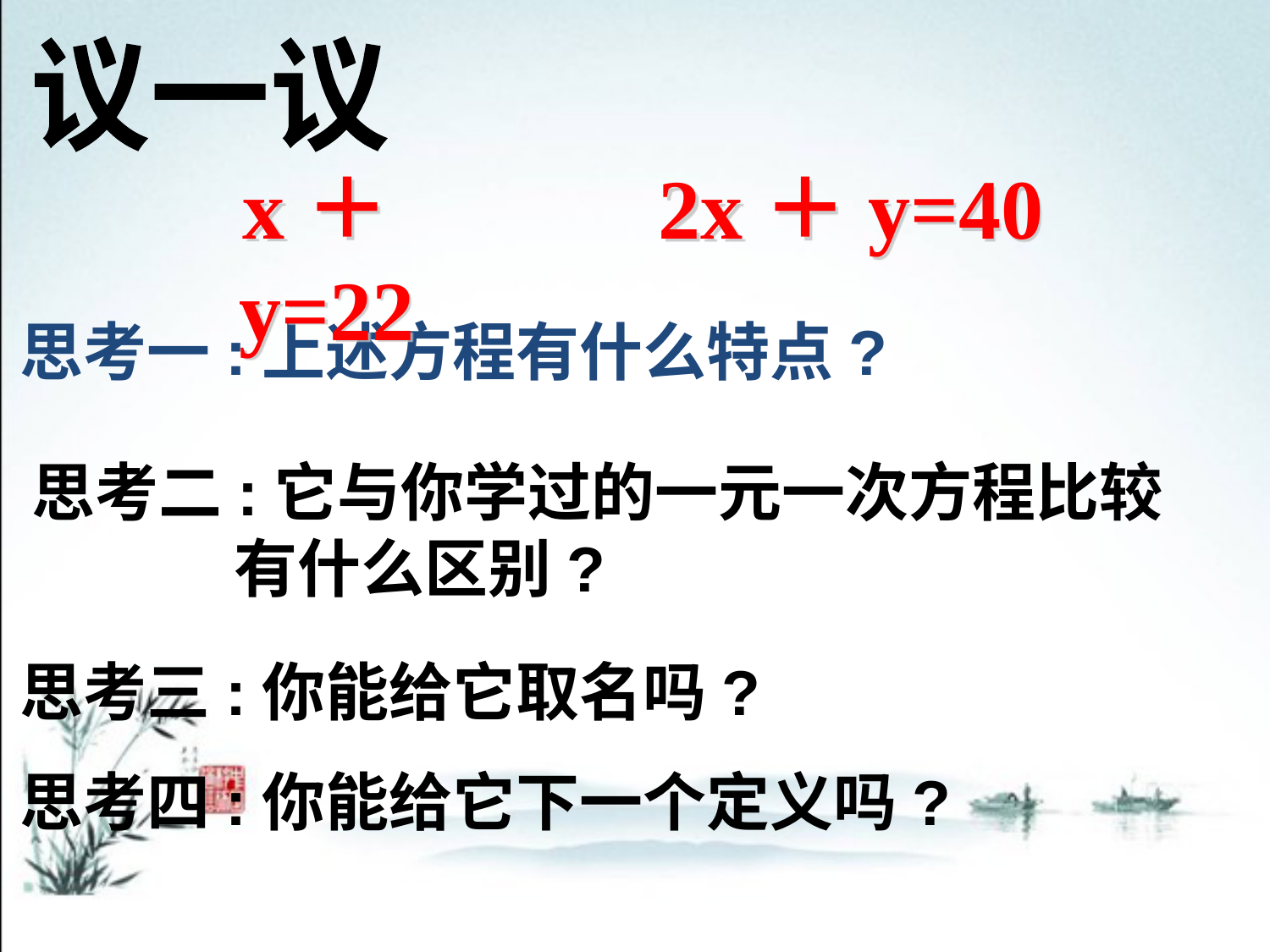

议一议
x＋y=22
2x＋y=40
思考一:上述方程有什么特点?
思考二:它与你学过的一元一次方程比较
             有什么区别?
思考三:你能给它取名吗?
思考四:你能给它下一个定义吗?